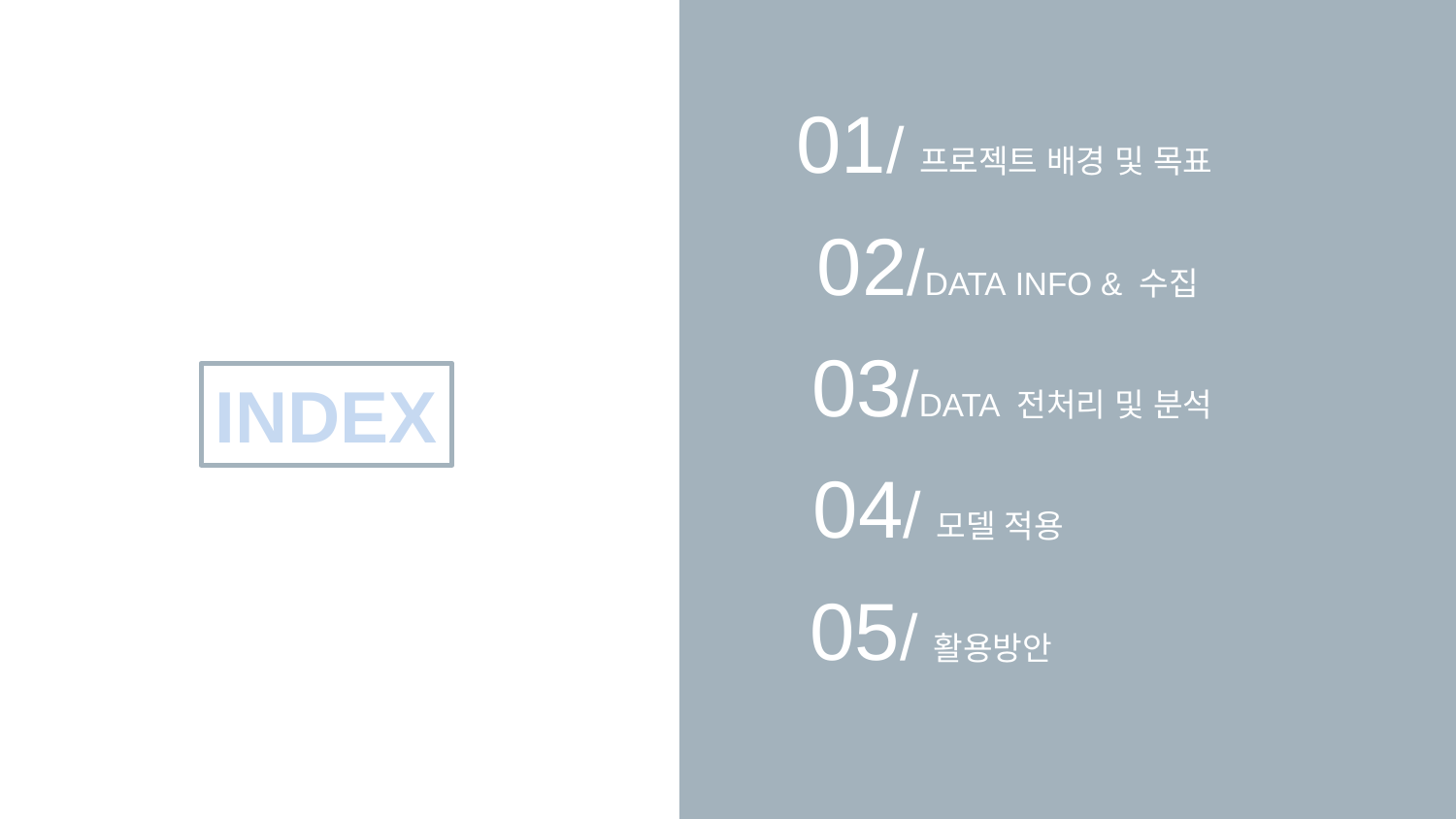

01/프로젝트 배경 및 목표
02/DATA INFO & 수집
03/DATA 전처리 및 분석
INDEX
04/모델 적용
05/활용방안
3